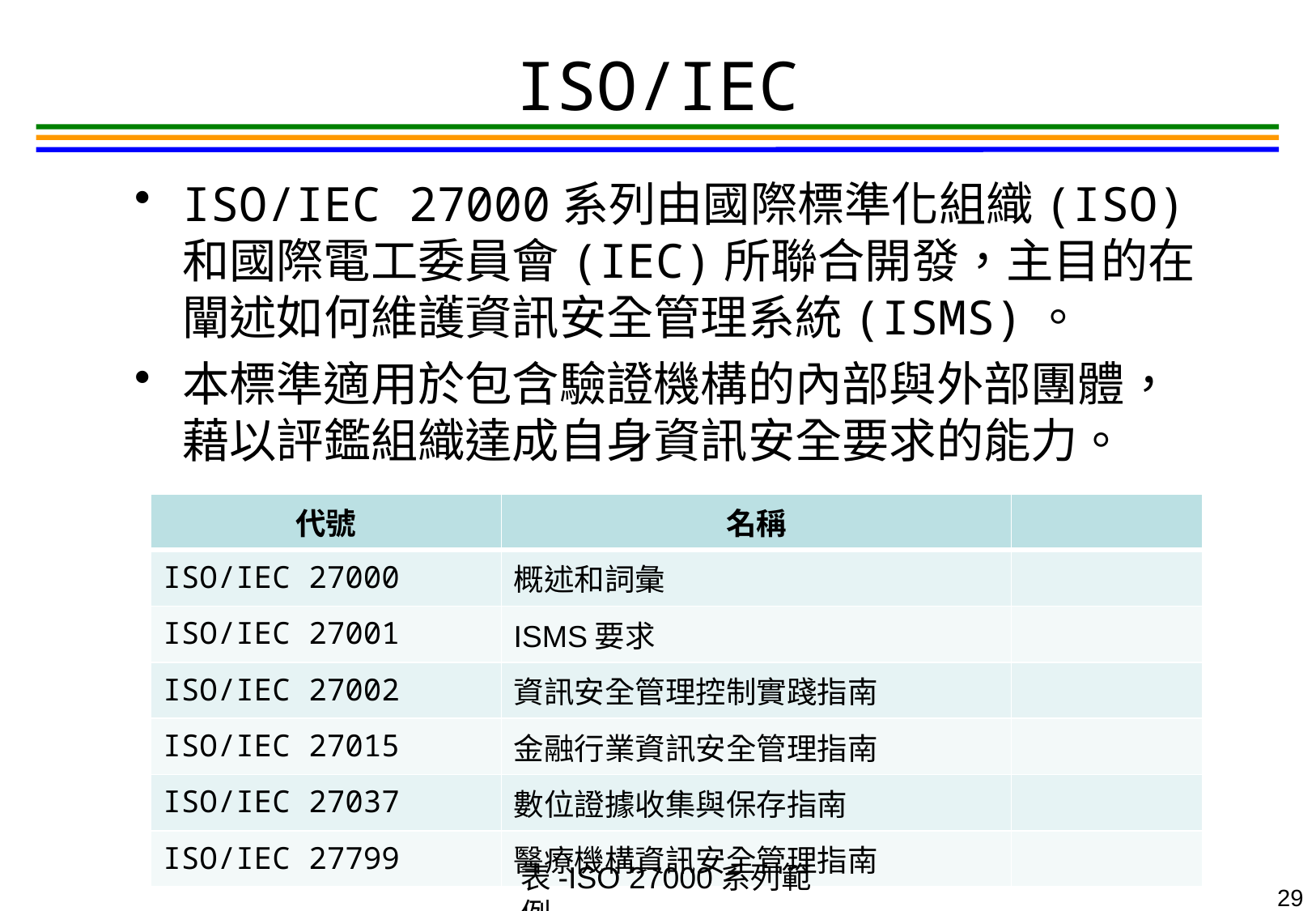

29
# ISO/IEC
ISO/IEC 27000系列由國際標準化組織(ISO)和國際電工委員會(IEC)所聯合開發，主目的在闡述如何維護資訊安全管理系統(ISMS)。
本標準適用於包含驗證機構的內部與外部團體，藉以評鑑組織達成自身資訊安全要求的能力。
| 代號 | 名稱 |  |
| --- | --- | --- |
| ISO/IEC 27000 | 概述和詞彙 |  |
| ISO/IEC 27001 | ISMS要求 |  |
| ISO/IEC 27002 | 資訊安全管理控制實踐指南 |  |
| ISO/IEC 27015 | 金融行業資訊安全管理指南 |  |
| ISO/IEC 27037 | 數位證據收集與保存指南 |  |
| ISO/IEC 27799 | 醫療機構資訊安全管理指南 |  |
表-ISO 27000系列範例